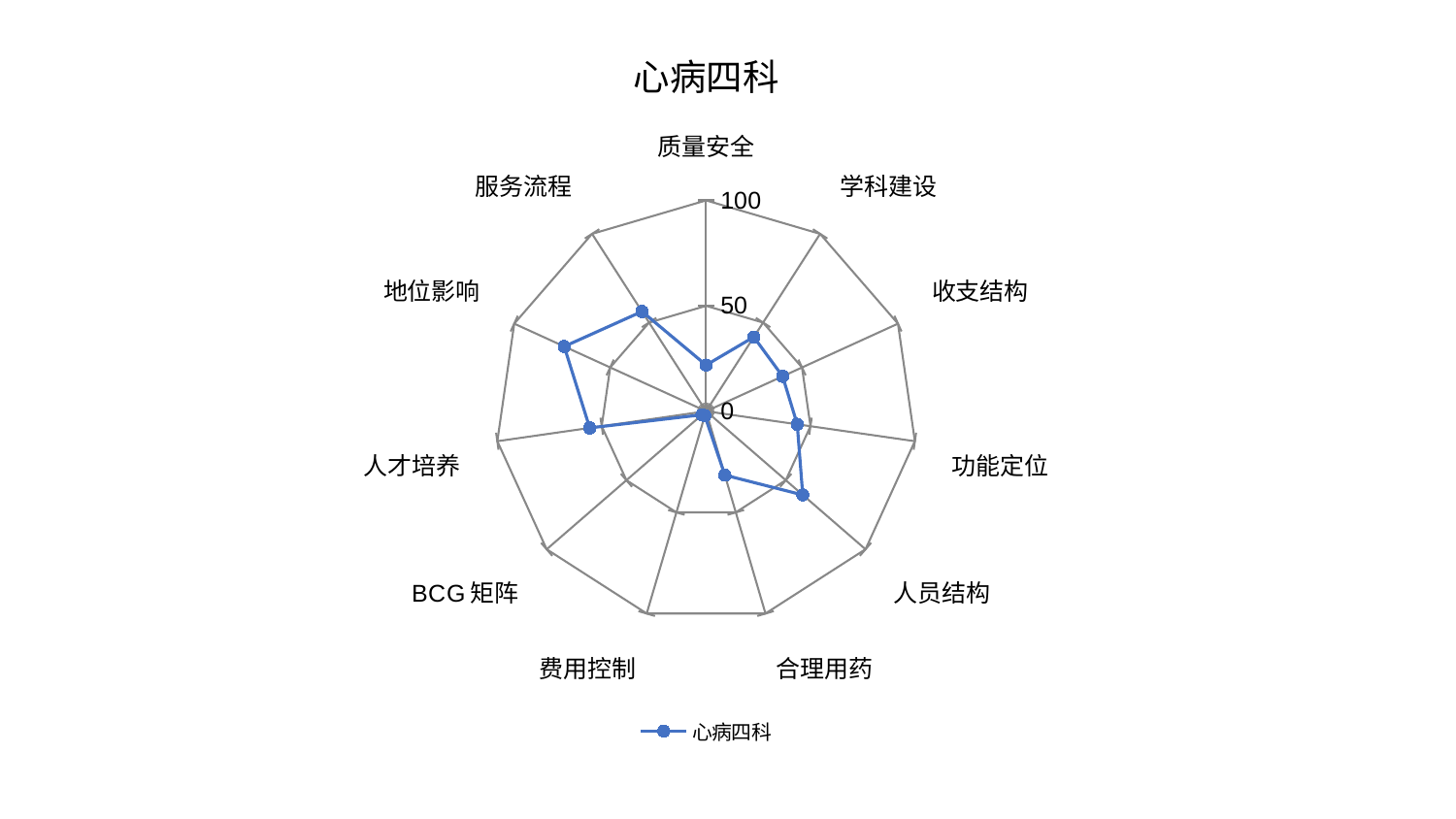

### Chart: 心病四科

| Category | 心病四科 |
|---|---|
| 质量安全 | 21.877212970282454 |
| 学科建设 | 41.84994205188183 |
| 收支结构 | 39.89864131983746 |
| 功能定位 | 43.651439087150784 |
| 人员结构 | 60.633085401576444 |
| 合理用药 | 31.59945847145676 |
| 费用控制 | 2.2136917886411567 |
| BCG矩阵 | 2.6105075912099465 |
| 人才培养 | 55.75353322226221 |
| 地位影响 | 73.93945752245568 |
| 服务流程 | 56.235201302808605 |
163